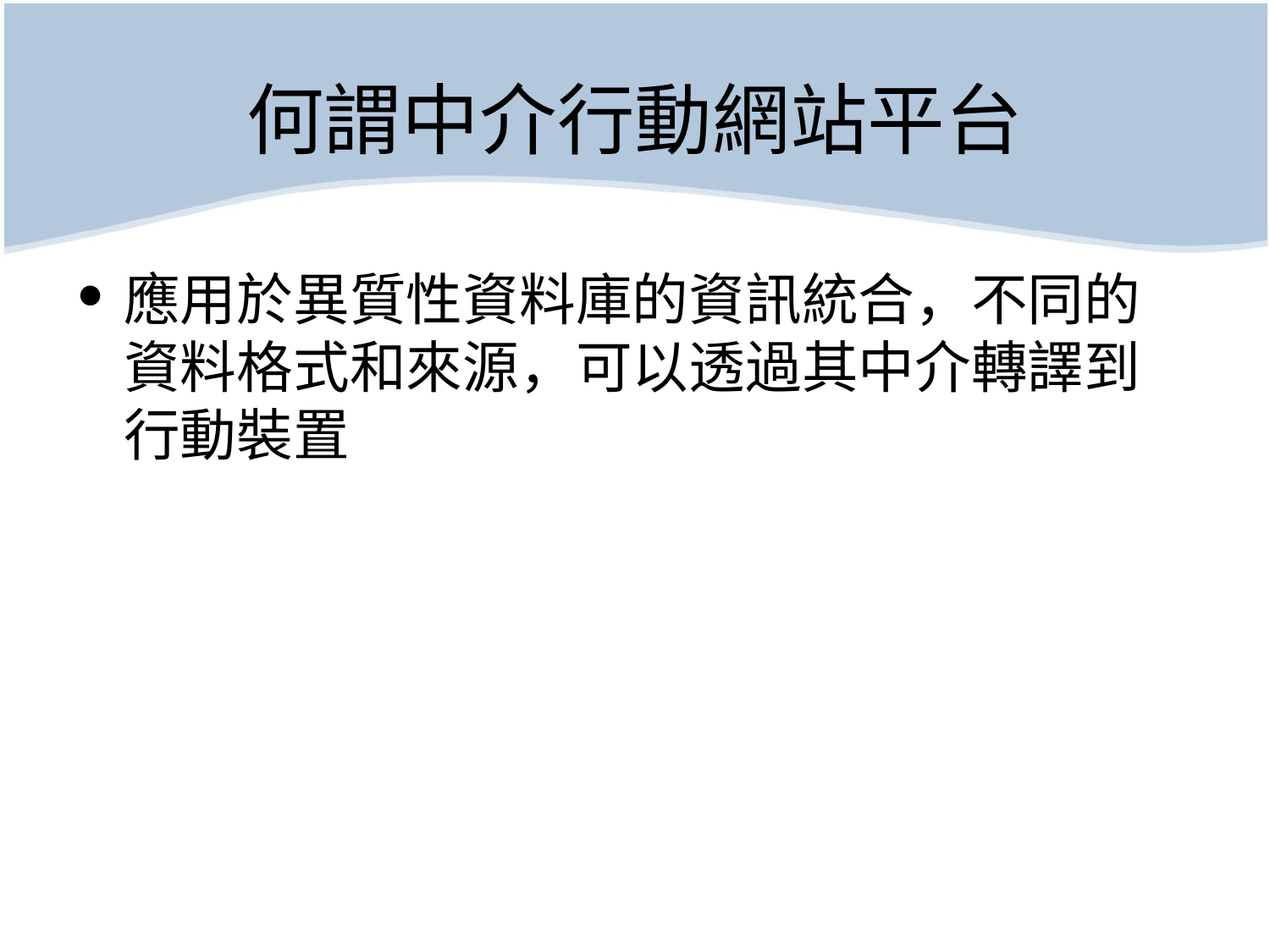

# 何謂中介行動網站平台
應用於異質性資料庫的資訊統合，不同的資料格式和來源，可以透過其中介轉譯到行動裝置